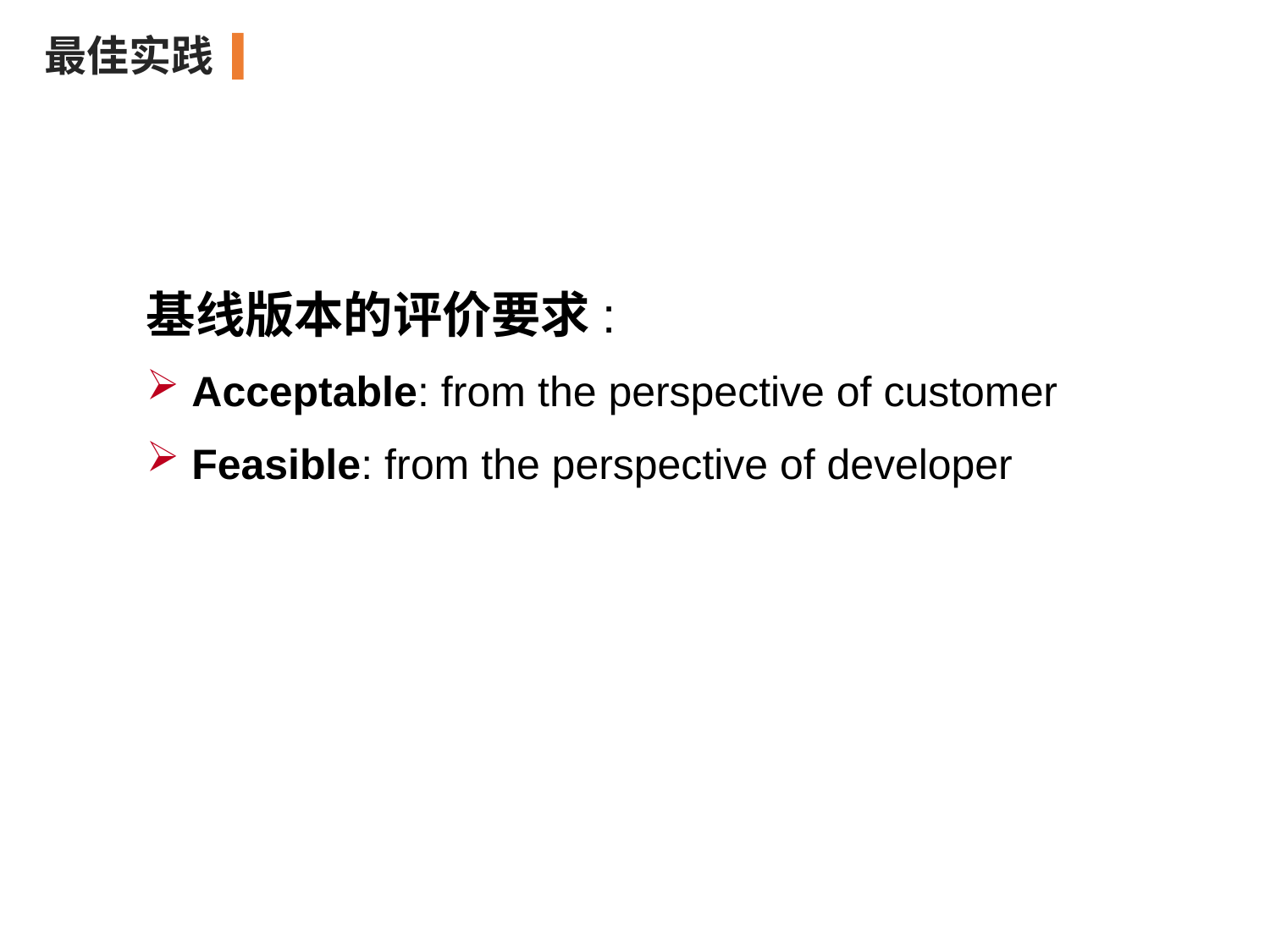

最佳实践

基线版本的评价要求:
 Acceptable: from the perspective of customer
 Feasible: from the perspective of developer